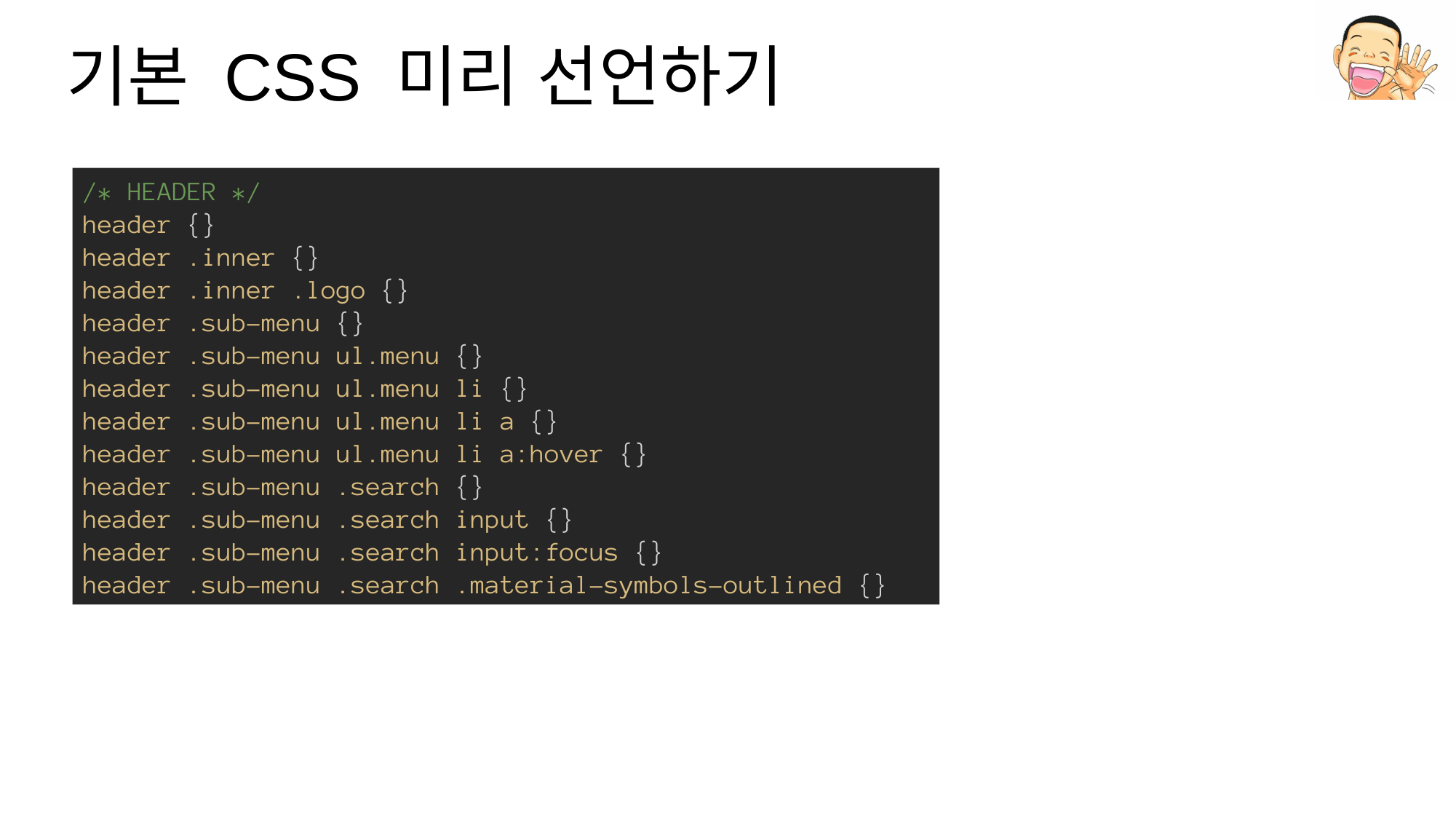

# 기본 CSS 미리 선언하기
/* HEADER */
header {}
header .inner {}
header .inner .logo {}
header .sub-menu {}
header .sub-menu ul.menu {}
header .sub-menu ul.menu li {}
header .sub-menu ul.menu li a {}
header .sub-menu ul.menu li a:hover {}
header .sub-menu .search {}
header .sub-menu .search input {}
header .sub-menu .search input:focus {}
header .sub-menu .search .material-symbols-outlined {}